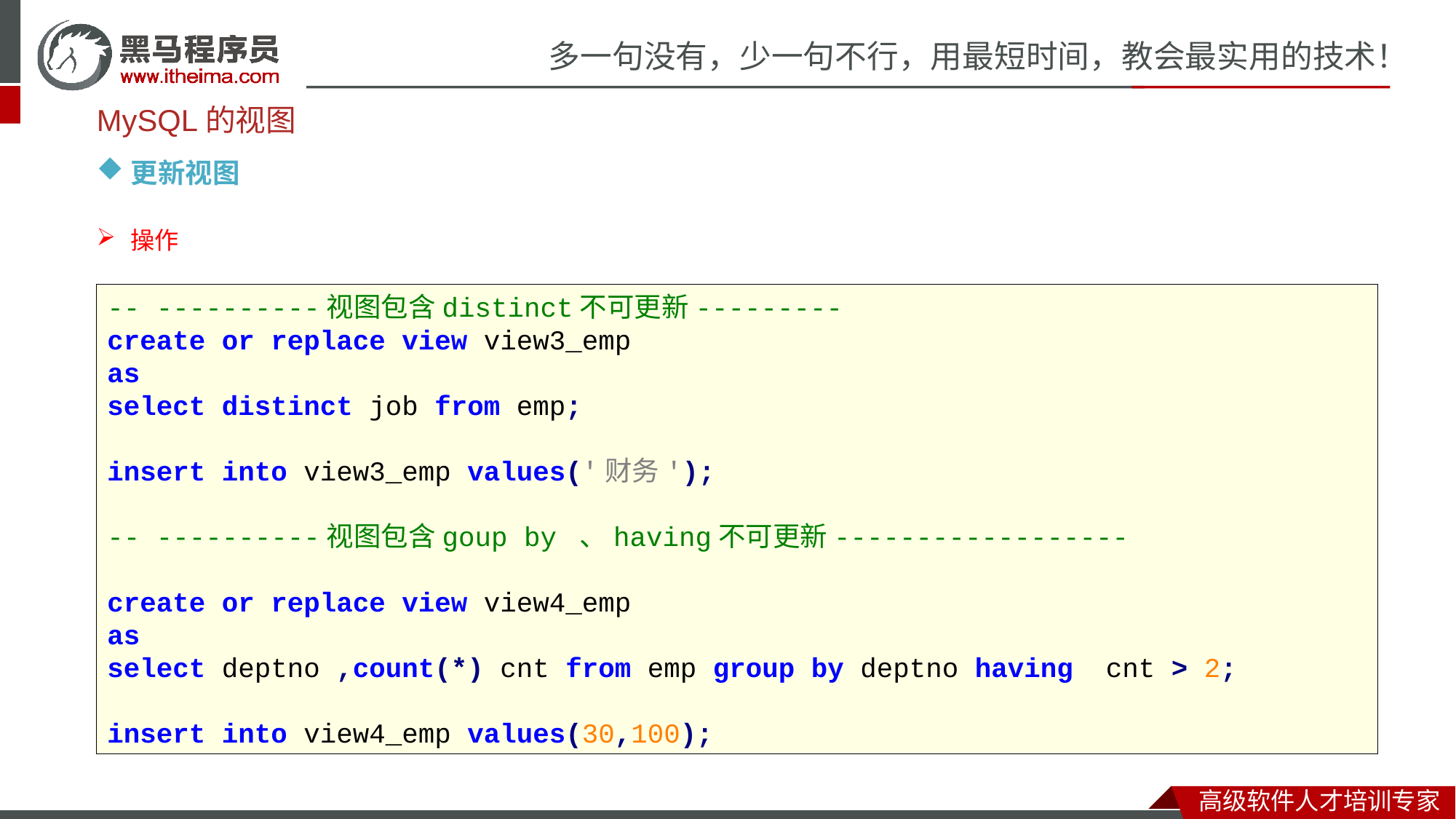

MySQL的视图
更新视图
操作
-- ----------视图包含distinct不可更新---------
create or replace view view3_emp
as
select distinct job from emp;

insert into view3_emp values('财务');

-- ----------视图包含goup by 、having不可更新------------------

create or replace view view4_emp
as
select deptno ,count(*) cnt from emp group by deptno having  cnt > 2;

insert into view4_emp values(30,100);